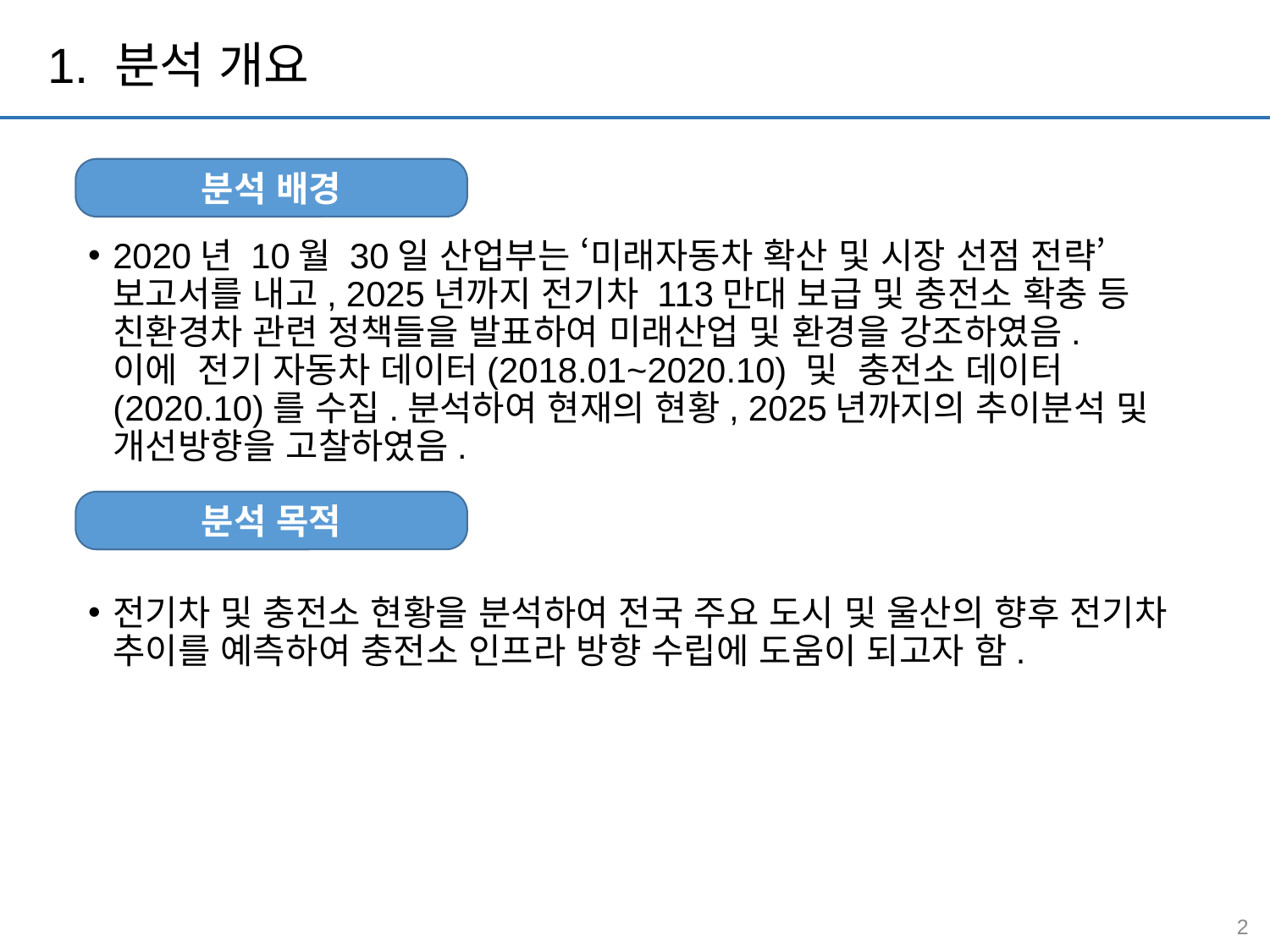

1. 분석 개요
분석 배경
2020년 10월 30일 산업부는 ‘미래자동차 확산 및 시장 선점 전략’       보고서를 내고, 2025년까지 전기차 113만대 보급 및 충전소 확충 등 친환경차 관련 정책들을 발표하여 미래산업 및 환경을 강조하였음.   이에  전기 자동차 데이터(2018.01~2020.10) 및  충전소 데이터(2020.10)를 수집.분석하여 현재의 현황, 2025년까지의 추이분석 및 개선방향을 고찰하였음.

전기차 및 충전소 현황을 분석하여 전국 주요 도시 및 울산의 향후 전기차 추이를 예측하여 충전소 인프라 방향 수립에 도움이 되고자 함.
분석 목적